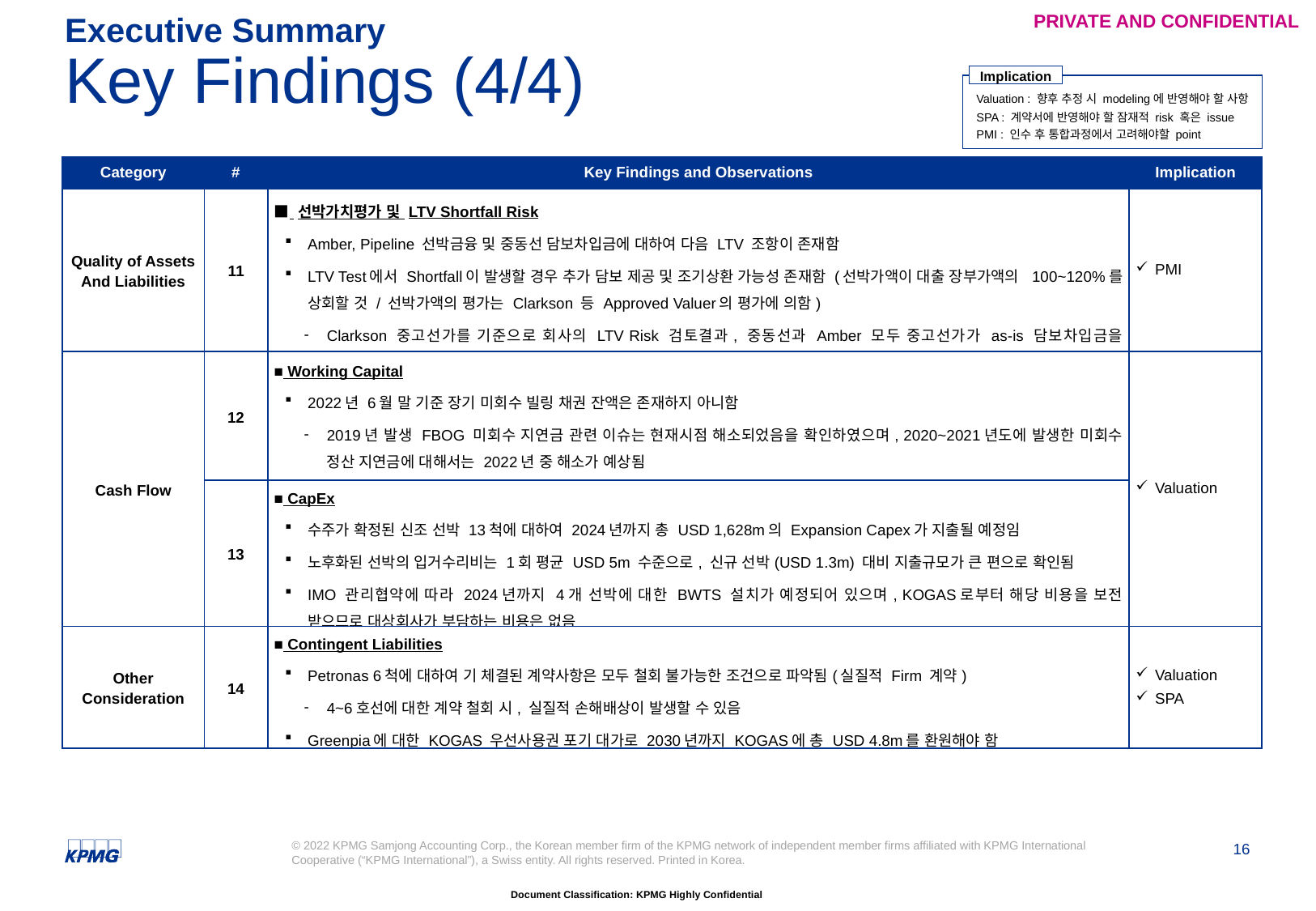

Executive Summary
Key Findings (4/4)
Implication

Valuation : 향후 추정 시 modeling에 반영해야 할 사항
SPA : 계약서에 반영해야 할 잠재적 risk 혹은 issue
PMI : 인수 후 통합과정에서 고려해야할 point
| Category | # | Key Findings and Observations | Implication |
| --- | --- | --- | --- |
| Quality of Assets And Liabilities | 11 | ■ 선박가치평가 및 LTV Shortfall Risk Amber, Pipeline 선박금융 및 중동선 담보차입금에 대하여 다음 LTV 조항이 존재함 LTV Test에서 Shortfall이 발생할 경우 추가 담보 제공 및 조기상환 가능성 존재함 (선박가액이 대출 장부가액의 100~120%를 상회할 것 / 선박가액의 평가는 Clarkson 등 Approved Valuer의 평가에 의함) Clarkson 중고선가를 기준으로 회사의 LTV Risk 검토결과, 중동선과 Amber 모두 중고선가가 as-is 담보차입금을 상회하는 것으로 나타남(중동선: 460%, Amber: 160%) | PMI |
| Cash Flow | 12 | ■ Working Capital 2022년 6월 말 기준 장기 미회수 빌링 채권 잔액은 존재하지 아니함 2019년 발생 FBOG 미회수 지연금 관련 이슈는 현재시점 해소되었음을 확인하였으며, 2020~2021년도에 발생한 미회수 정산 지연금에 대해서는 2022년 중 해소가 예상됨 | Valuation |
|  | 13 | ■ CapEx 수주가 확정된 신조 선박 13척에 대하여 2024년까지 총 USD 1,628m의 Expansion Capex가 지출될 예정임 노후화된 선박의 입거수리비는 1회 평균 USD 5m 수준으로, 신규 선박(USD 1.3m) 대비 지출규모가 큰 편으로 확인됨 IMO 관리협약에 따라 2024년까지 4개 선박에 대한 BWTS 설치가 예정되어 있으며, KOGAS로부터 해당 비용을 보전 받으므로 대상회사가 부담하는 비용은 없음 |  |
| Other Consideration | 14 | ■ Contingent Liabilities Petronas 6척에 대하여 기 체결된 계약사항은 모두 철회 불가능한 조건으로 파악됨(실질적 Firm 계약) 4~6호선에 대한 계약 철회 시, 실질적 손해배상이 발생할 수 있음 Greenpia에 대한 KOGAS 우선사용권 포기 대가로 2030년까지 KOGAS에 총 USD 4.8m를 환원해야 함 | Valuation SPA |